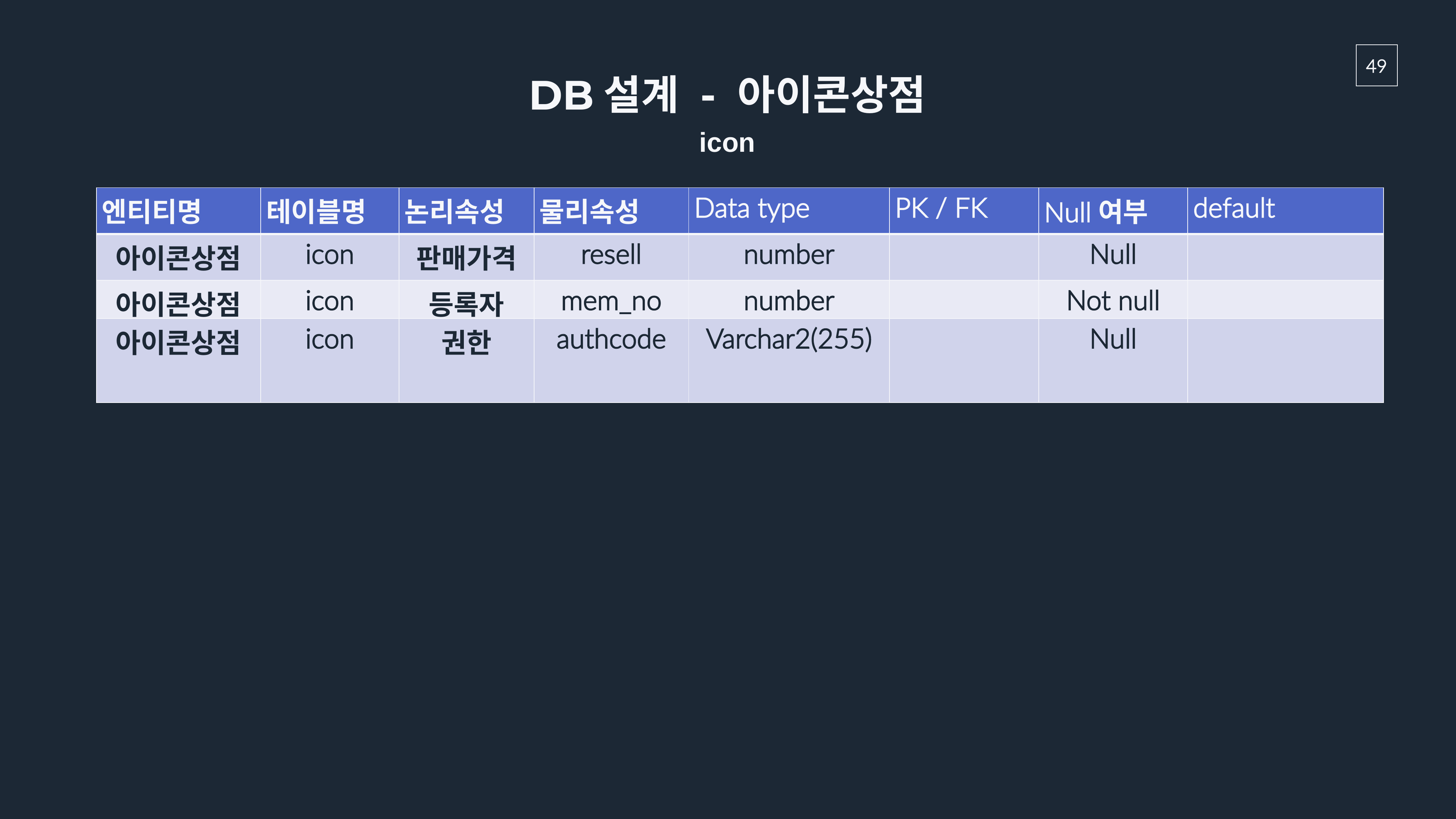

DB설계 - 아이콘상점
icon
| 엔티티명 | 테이블명 | 논리속성 | 물리속성 | Data type | PK / FK | Null여부 | default |
| --- | --- | --- | --- | --- | --- | --- | --- |
| 아이콘상점 | icon | 판매가격 | resell | number |  | Null |  |
| 아이콘상점 | icon | 등록자 | mem\_no | number |  | Not null |  |
| 아이콘상점 | icon | 권한 | authcode | Varchar2(255) |  | Null |  |